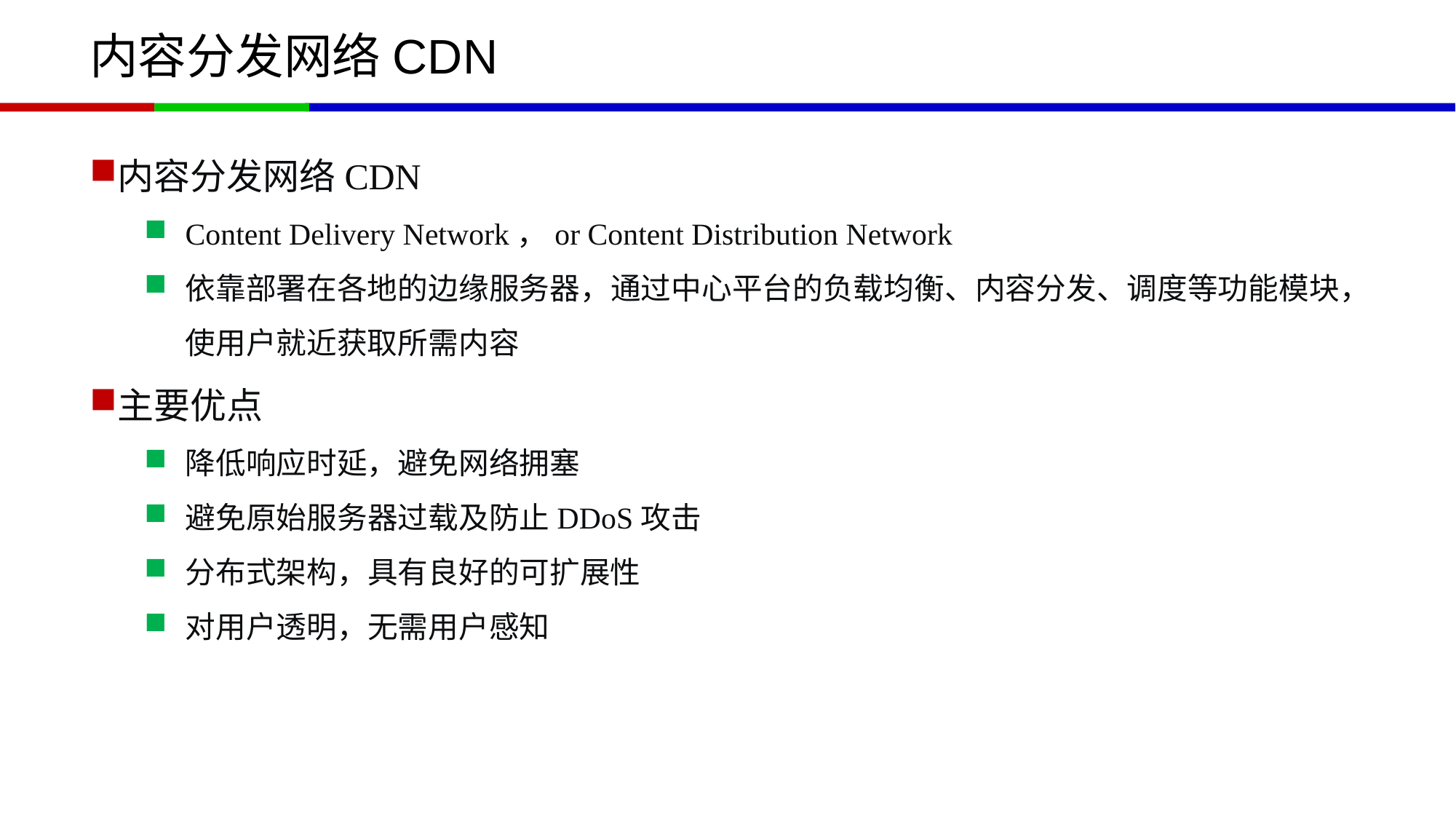

# 内容分发网络CDN
内容分发网络CDN
Content Delivery Network，or Content Distribution Network
依靠部署在各地的边缘服务器，通过中心平台的负载均衡、内容分发、调度等功能模块，使用户就近获取所需内容
主要优点
降低响应时延，避免网络拥塞
避免原始服务器过载及防止DDoS攻击
分布式架构，具有良好的可扩展性
对用户透明，无需用户感知

169